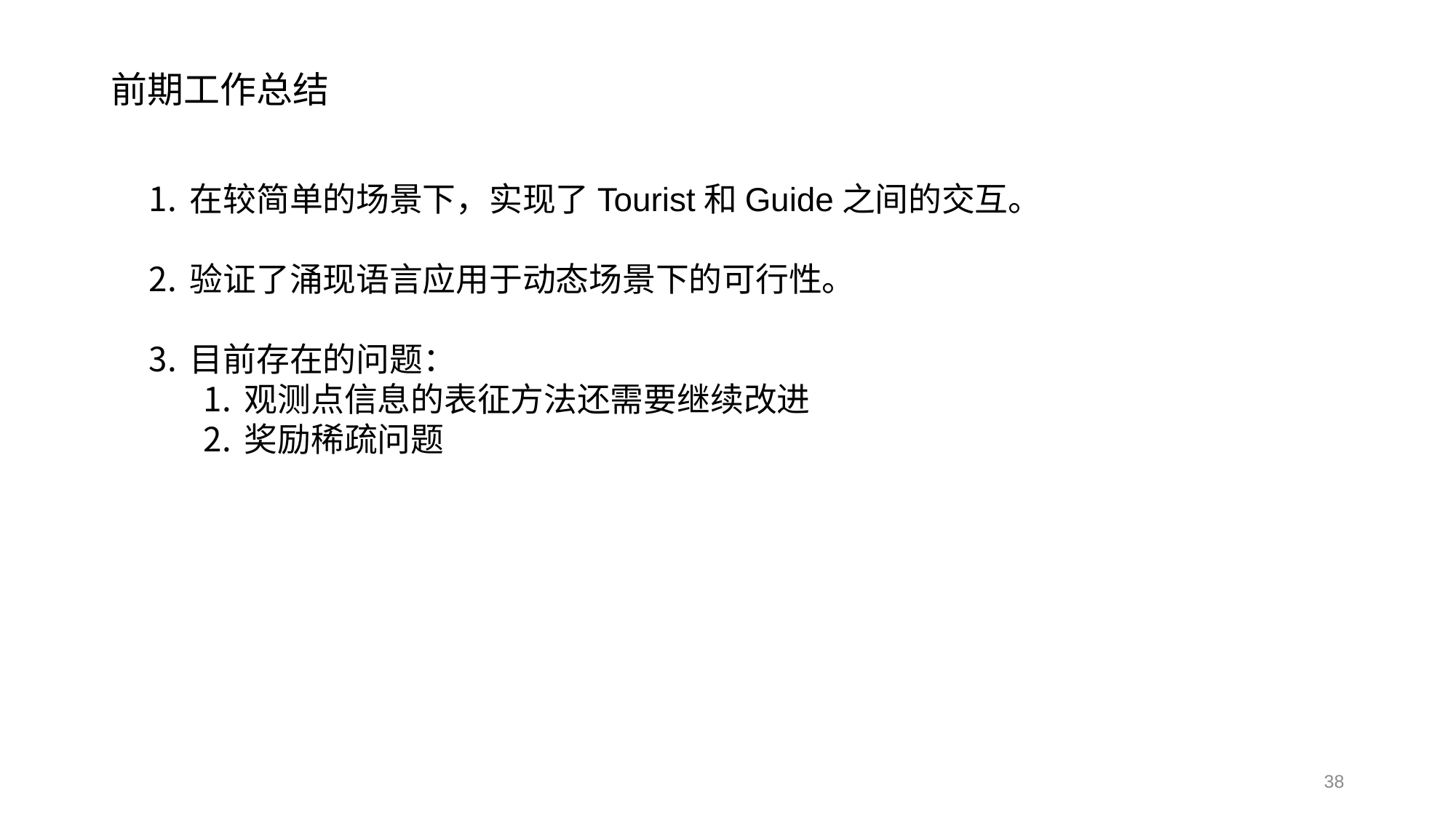

前期工作总结
在较简单的场景下，实现了Tourist和Guide之间的交互。

验证了涌现语言应用于动态场景下的可行性。

目前存在的问题：
观测点信息的表征方法还需要继续改进
奖励稀疏问题

38